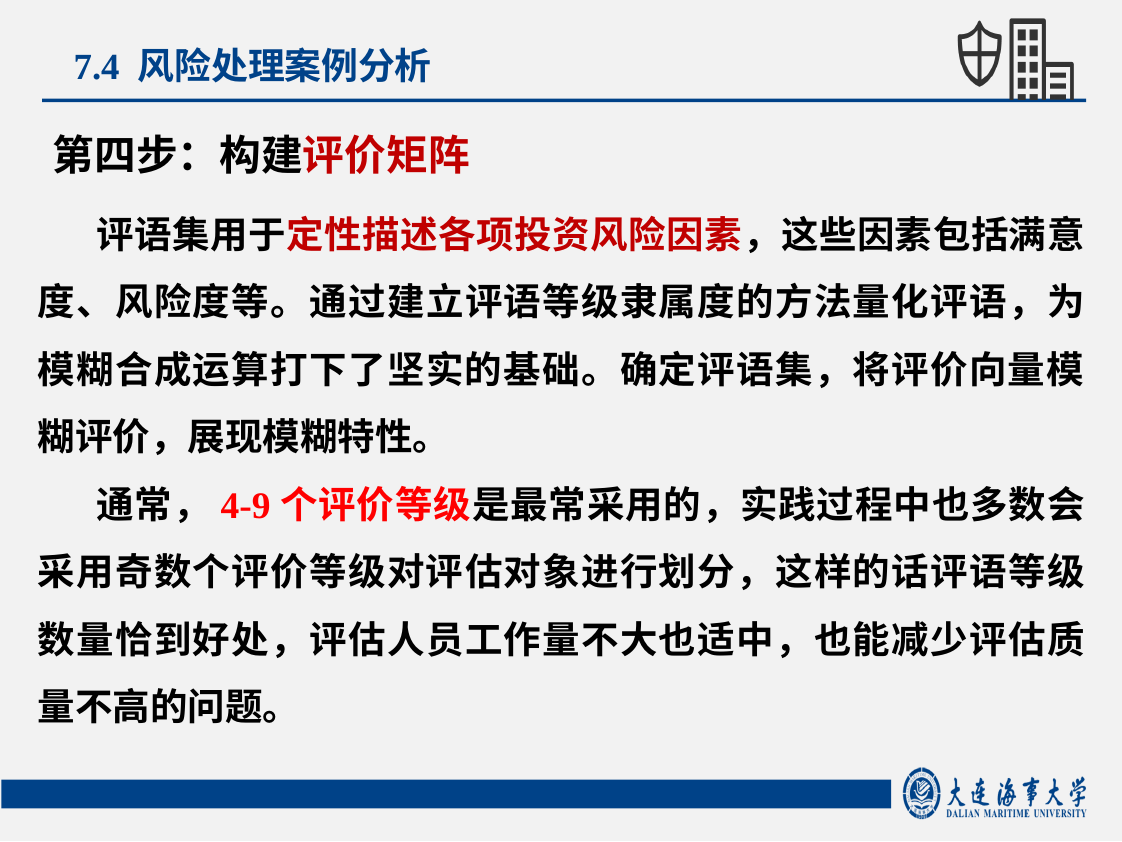

7.4 风险处理案例分析
第四步：构建评价矩阵
评语集用于定性描述各项投资风险因素，这些因素包括满意度、风险度等。通过建立评语等级隶属度的方法量化评语，为模糊合成运算打下了坚实的基础。确定评语集，将评价向量模糊评价，展现模糊特性。
通常，4-9个评价等级是最常采用的，实践过程中也多数会采用奇数个评价等级对评估对象进行划分，这样的话评语等级数量恰到好处，评估人员工作量不大也适中，也能减少评估质量不高的问题。